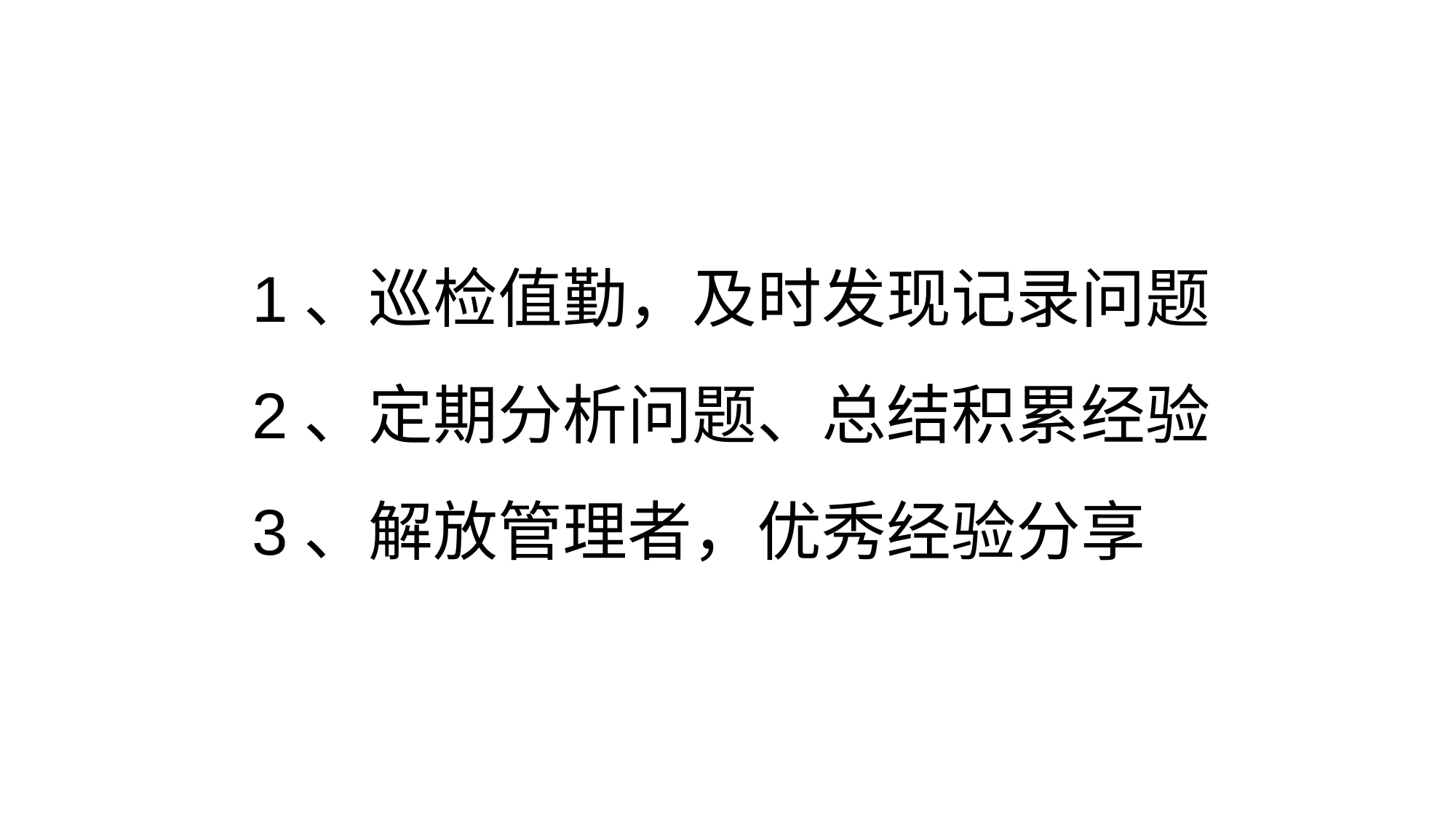

1、巡检值勤，及时发现记录问题
2、定期分析问题、总结积累经验
3、解放管理者，优秀经验分享